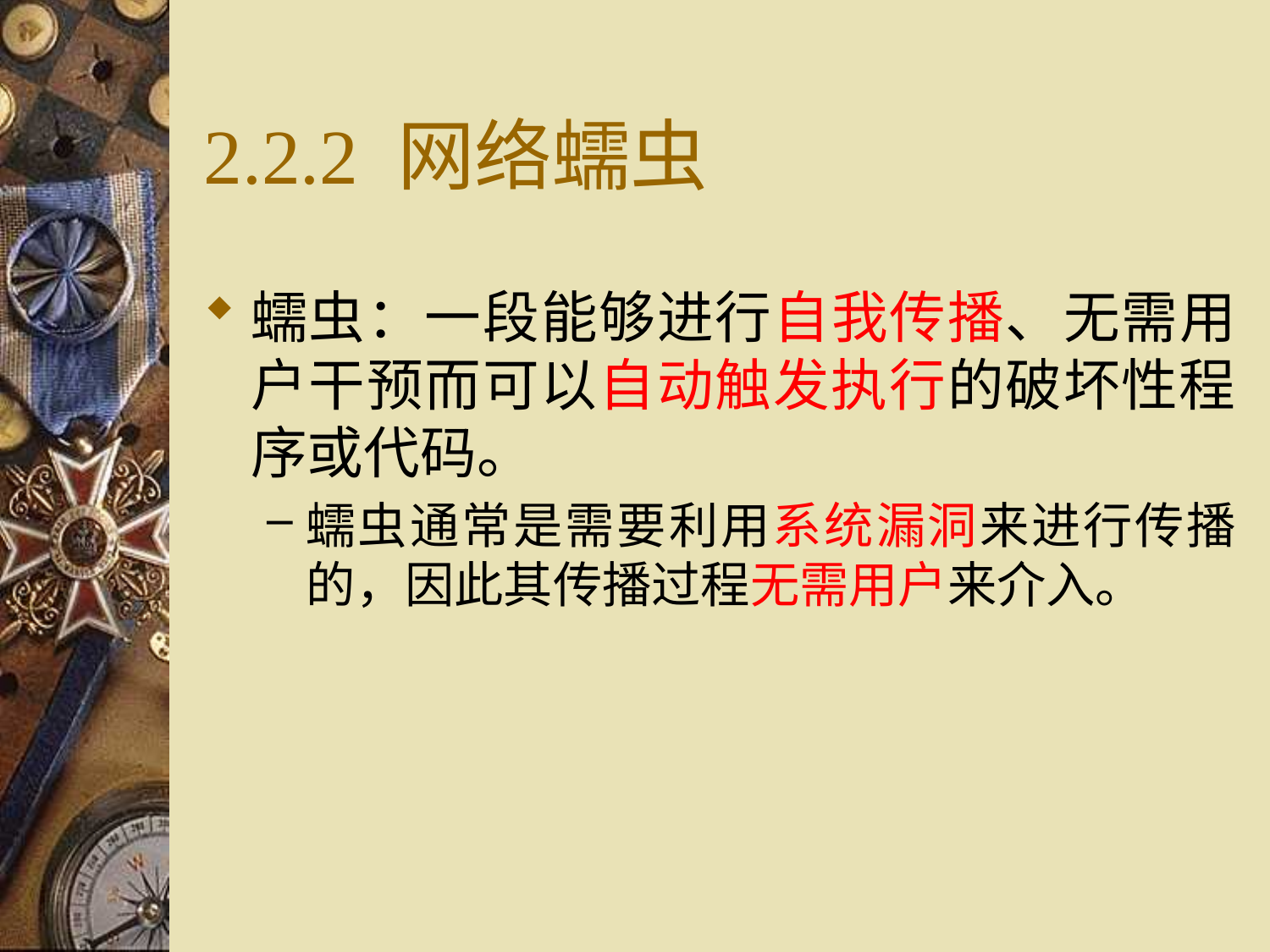

# 2.2.2 网络蠕虫
蠕虫：一段能够进行自我传播、无需用户干预而可以自动触发执行的破坏性程序或代码。
蠕虫通常是需要利用系统漏洞来进行传播的，因此其传播过程无需用户来介入。